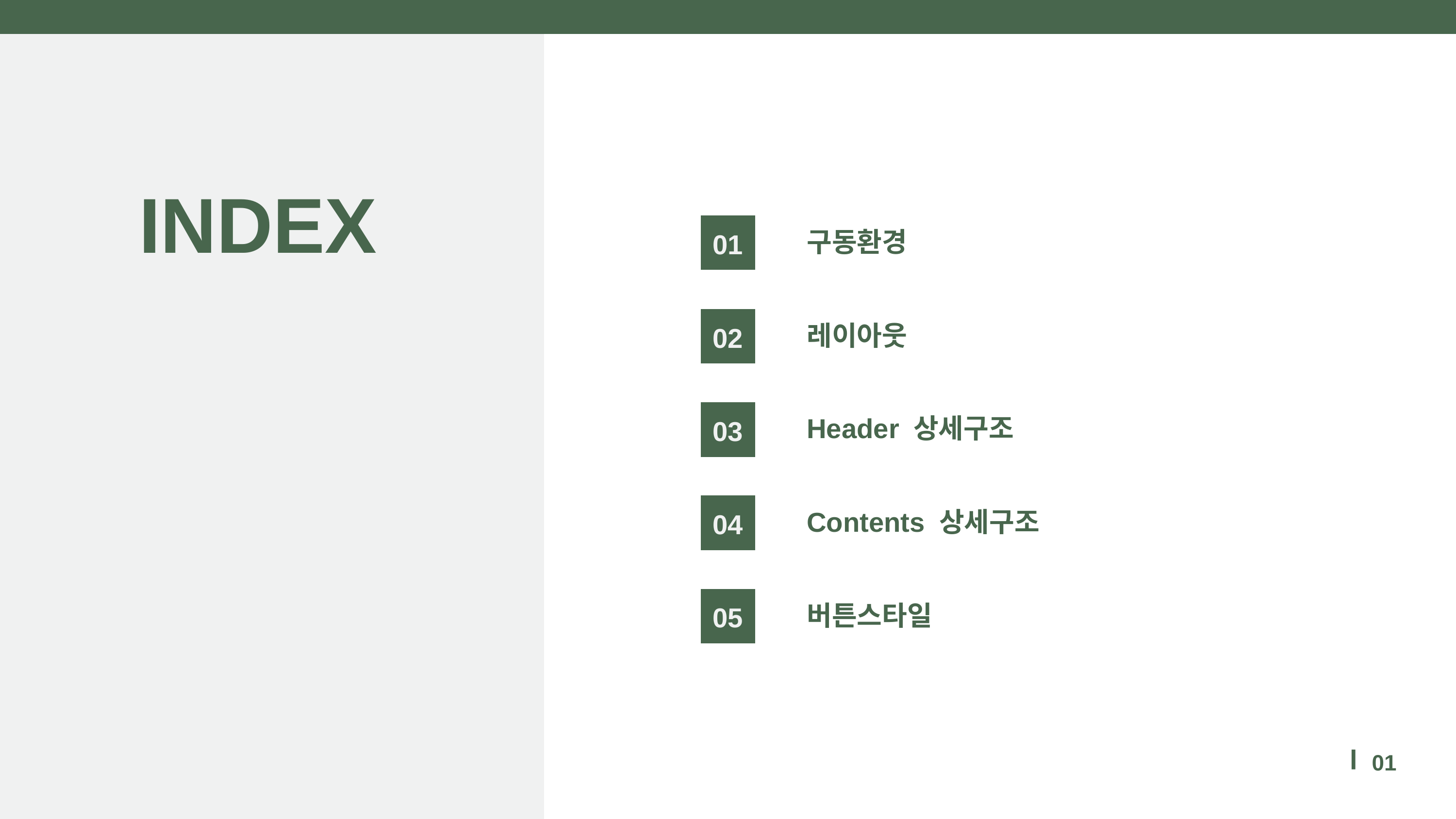

INDEX

01
구동환경

02
레이아웃

03
Header 상세구조

04
Contents 상세구조

05
버튼스타일
01